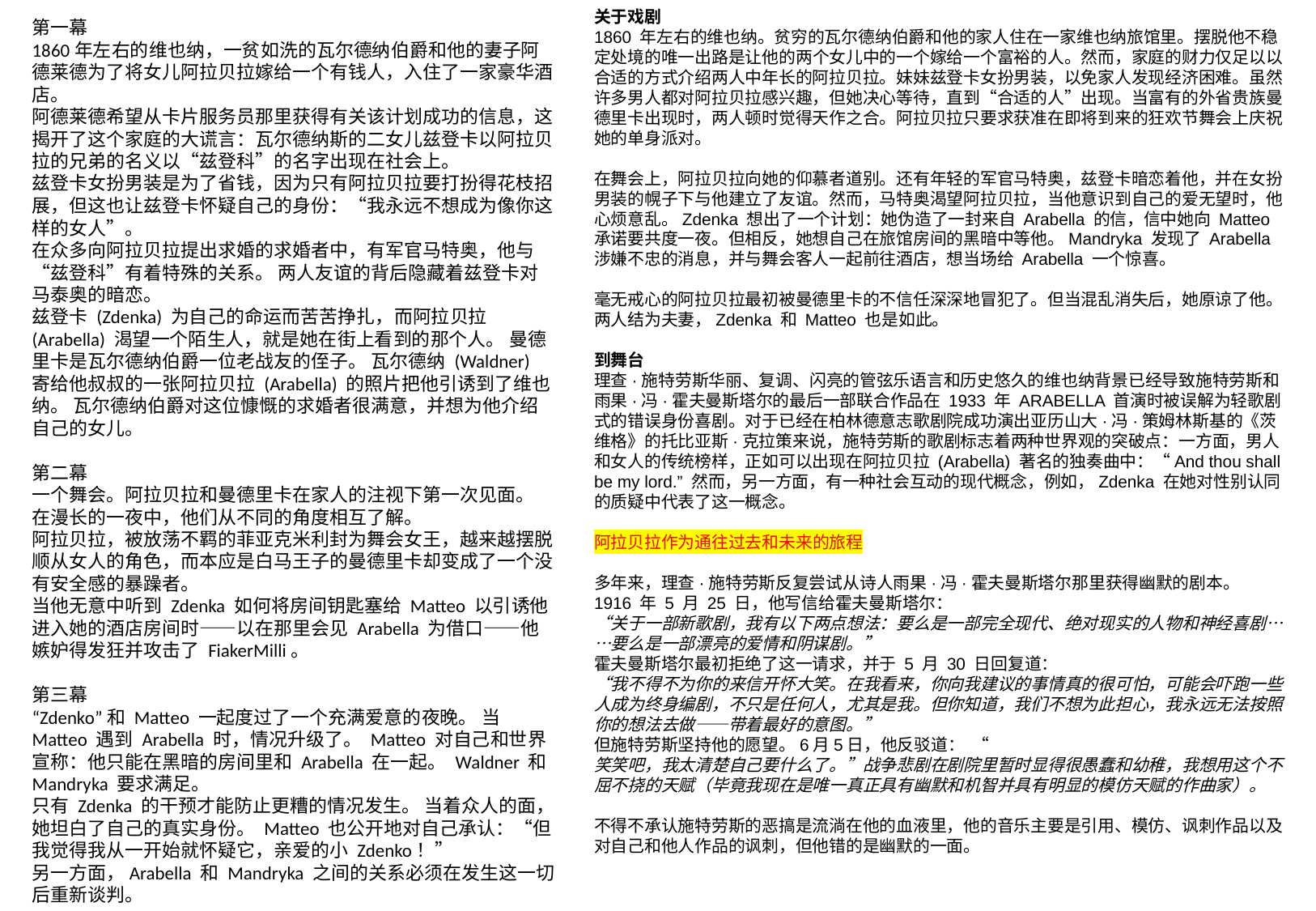

关于戏剧
1860 年左右的维也纳。贫穷的瓦尔德纳伯爵和他的家人住在一家维也纳旅馆里。摆脱他不稳定处境的唯一出路是让他的两个女儿中的一个嫁给一个富裕的人。然而，家庭的财力仅足以以合适的方式介绍两人中年长的阿拉贝拉。妹妹兹登卡女扮男装，以免家人发现经济困难。虽然许多男人都对阿拉贝拉感兴趣，但她决心等待，直到“合适的人”出现。当富有的外省贵族曼德里卡出现时，两人顿时觉得天作之合。阿拉贝拉只要求获准在即将到来的狂欢节舞会上庆祝她的单身派对。
在舞会上，阿拉贝拉向她的仰慕者道别。还有年轻的军官马特奥，兹登卡暗恋着他，并在女扮男装的幌子下与他建立了友谊。然而，马特奥渴望阿拉贝拉，当他意识到自己的爱无望时，他心烦意乱。Zdenka 想出了一个计划：她伪造了一封来自 Arabella 的信，信中她向 Matteo 承诺要共度一夜。但相反，她想自己在旅馆房间的黑暗中等他。Mandryka 发现了 Arabella 涉嫌不忠的消息，并与舞会客人一起前往酒店，想当场给 Arabella 一个惊喜。
毫无戒心的阿拉贝拉最初被曼德里卡的不信任深深地冒犯了。但当混乱消失后，她原谅了他。两人结为夫妻，Zdenka 和 Matteo 也是如此。
到舞台
理查·施特劳斯华丽、复调、闪亮的管弦乐语言和历史悠久的维也纳背景已经导致施特劳斯和雨果·冯·霍夫曼斯塔尔的最后一部联合作品在 1933 年 ARABELLA 首演时被误解为轻歌剧式的错误身份喜剧。对于已经在柏林德意志歌剧院成功演出亚历山大·冯·策姆林斯基的《茨维格》的托比亚斯·克拉策来说，施特劳斯的歌剧标志着两种世界观的突破点：一方面，男人和女人的传统榜样，正如可以出现在阿拉贝拉 (Arabella) 著名的独奏曲中：“And thou shall be my lord.” 然而，另一方面，有一种社会互动的现代概念，例如，Zdenka 在她对性别认同的质疑中代表了这一概念。

阿拉贝拉作为通往过去和未来的旅程

多年来，理查·施特劳斯反复尝试从诗人雨果·冯·霍夫曼斯塔尔那里获得幽默的剧本。
1916 年 5 月 25 日，他写信给霍夫曼斯塔尔： 
“关于一部新歌剧，我有以下两点想法：要么是一部完全现代、绝对现实的人物和神经喜剧……要么是一部漂亮的爱情和阴谋剧。”
霍夫曼斯塔尔最初拒绝了这一请求，并于 5 月 30 日回复道： 
“我不得不为你的来信开怀大笑。在我看来，你向我建议的事情真的很可怕，可能会吓跑一些人成为终身编剧，不只是任何人，尤其是我。但你知道，我们不想为此担心，我永远无法按照你的想法去做——带着最好的意图。”
但施特劳斯坚持他的愿望。6月5日，他反驳道：  “
笑笑吧，我太清楚自己要什么了。”战争悲剧在剧院里暂时显得很愚蠢和幼稚，我想用这个不屈不挠的天赋（毕竟我现在是唯一真正具有幽默和机智并具有明显的模仿天赋的作曲家）。

不得不承认施特劳斯的恶搞是流淌在他的血液里，他的音乐主要是引用、模仿、讽刺作品以及对自己和他人作品的讽刺，但他错的是幽默的一面。

第一幕
1860年左右的维也纳，一贫如洗的瓦尔德纳伯爵和他的妻子阿德莱德为了将女儿阿拉贝拉嫁给一个有钱人，入住了一家豪华酒店。
阿德莱德希望从卡片服务员那里获得有关该计划成功的信息，这揭开了这个家庭的大谎言：瓦尔德纳斯的二女儿兹登卡以阿拉贝拉的兄弟的名义以“兹登科”的名字出现在社会上。
兹登卡女扮男装是为了省钱，因为只有阿拉贝拉要打扮得花枝招展，但这也让兹登卡怀疑自己的身份：“我永远不想成为像你这样的女人”。
在众多向阿拉贝拉提出求婚的求婚者中，有军官马特奥，他与“兹登科”有着特殊的关系。 两人友谊的背后隐藏着兹登卡对马泰奥的暗恋。
兹登卡 (Zdenka) 为自己的命运而苦苦挣扎，而阿拉贝拉 (Arabella) 渴望一个陌生人，就是她在街上看到的那个人。 曼德里卡是瓦尔德纳伯爵一位老战友的侄子。 瓦尔德纳 (Waldner) 寄给他叔叔的一张阿拉贝拉 (Arabella) 的照片把他引诱到了维也纳。 瓦尔德纳伯爵对这位慷慨的求婚者很满意，并想为他介绍自己的女儿。

第二幕
一个舞会。阿拉贝拉和曼德里卡在家人的注视下第一次见面。 在漫长的一夜中，他们从不同的角度相互了解。
阿拉贝拉，被放荡不羁的菲亚克米利封为舞会女王，越来越摆脱顺从女人的角色，而本应是白马王子的曼德里卡却变成了一个没有安全感的暴躁者。
当他无意中听到 Zdenka 如何将房间钥匙塞给 Matteo 以引诱他进入她的酒店房间时——以在那里会见 Arabella 为借口——他嫉妒得发狂并攻击了 FiakerMilli。

第三幕
“Zdenko”和 Matteo 一起度过了一个充满爱意的夜晚。 当 Matteo 遇到 Arabella 时，情况升级了。 Matteo 对自己和世界宣称：他只能在黑暗的房间里和 Arabella 在一起。 Waldner 和 Mandryka 要求满足。
只有 Zdenka 的干预才能防止更糟的情况发生。 当着众人的面，她坦白了自己的真实身份。 Matteo 也公开地对自己承认：“但我觉得我从一开始就怀疑它，亲爱的小 Zdenko！”
另一方面，Arabella 和 Mandryka 之间的关系必须在发生这一切后重新谈判。